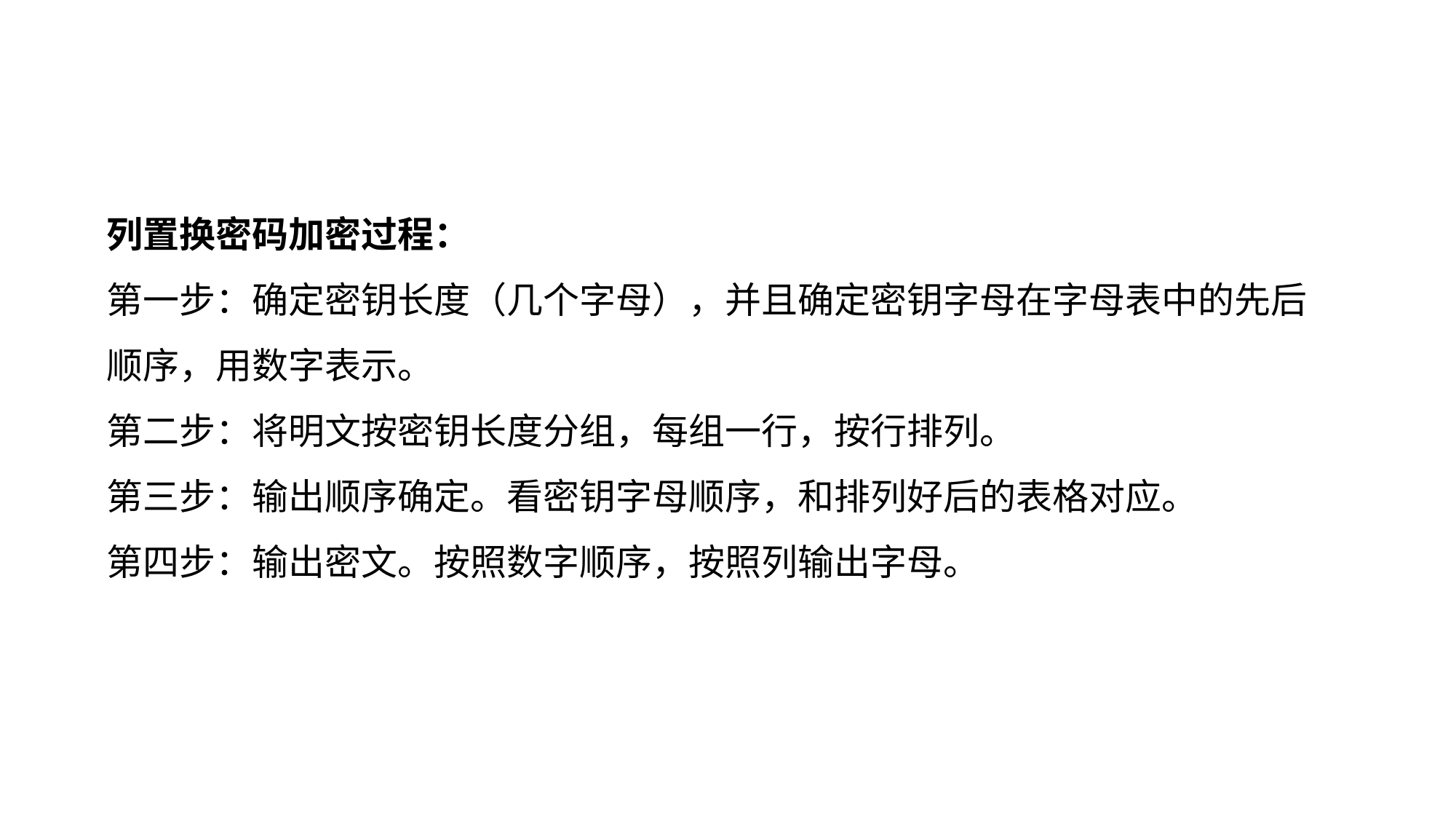

列置换密码加密过程：
第一步：确定密钥长度（几个字母），并且确定密钥字母在字母表中的先后顺序，用数字表示。
第二步：将明文按密钥长度分组，每组一行，按行排列。
第三步：输出顺序确定。看密钥字母顺序，和排列好后的表格对应。
第四步：输出密文。按照数字顺序，按照列输出字母。